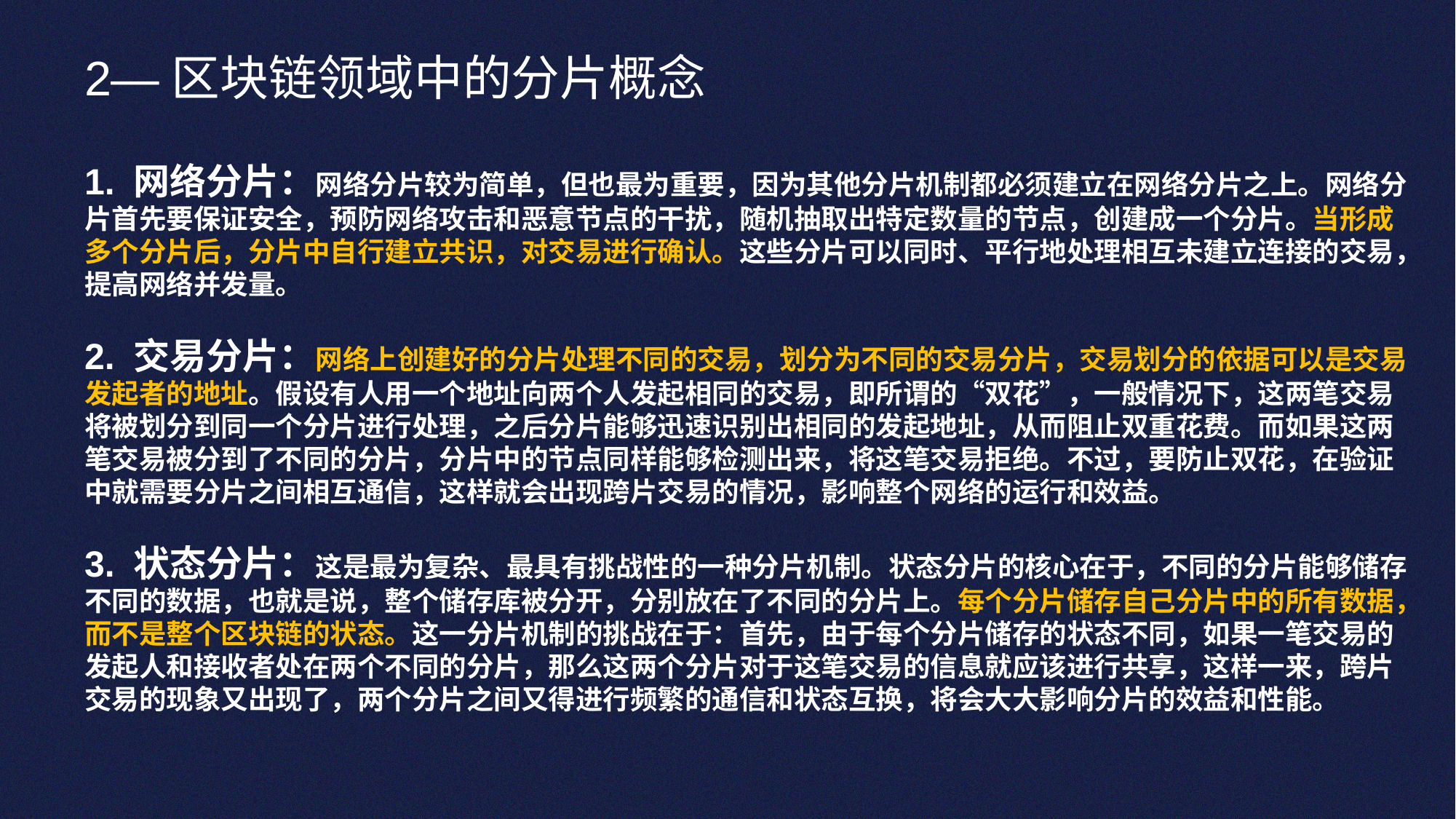

2—区块链领域中的分片概念

1. 网络分片：网络分片较为简单，但也最为重要，因为其他分片机制都必须建立在网络分片之上。网络分片首先要保证安全，预防网络攻击和恶意节点的干扰，随机抽取出特定数量的节点，创建成一个分片。当形成多个分片后，分片中自行建立共识，对交易进行确认。这些分片可以同时、平行地处理相互未建立连接的交易，提高网络并发量。

2. 交易分片：网络上创建好的分片处理不同的交易，划分为不同的交易分片，交易划分的依据可以是交易发起者的地址。假设有人用一个地址向两个人发起相同的交易，即所谓的“双花”，一般情况下，这两笔交易将被划分到同一个分片进行处理，之后分片能够迅速识别出相同的发起地址，从而阻止双重花费。而如果这两笔交易被分到了不同的分片，分片中的节点同样能够检测出来，将这笔交易拒绝。不过，要防止双花，在验证中就需要分片之间相互通信，这样就会出现跨片交易的情况，影响整个网络的运行和效益。

3. 状态分片：这是最为复杂、最具有挑战性的一种分片机制。状态分片的核心在于，不同的分片能够储存不同的数据，也就是说，整个储存库被分开，分别放在了不同的分片上。每个分片储存自己分片中的所有数据，而不是整个区块链的状态。这一分片机制的挑战在于：首先，由于每个分片储存的状态不同，如果一笔交易的发起人和接收者处在两个不同的分片，那么这两个分片对于这笔交易的信息就应该进行共享，这样一来，跨片交易的现象又出现了，两个分片之间又得进行频繁的通信和状态互换，将会大大影响分片的效益和性能。